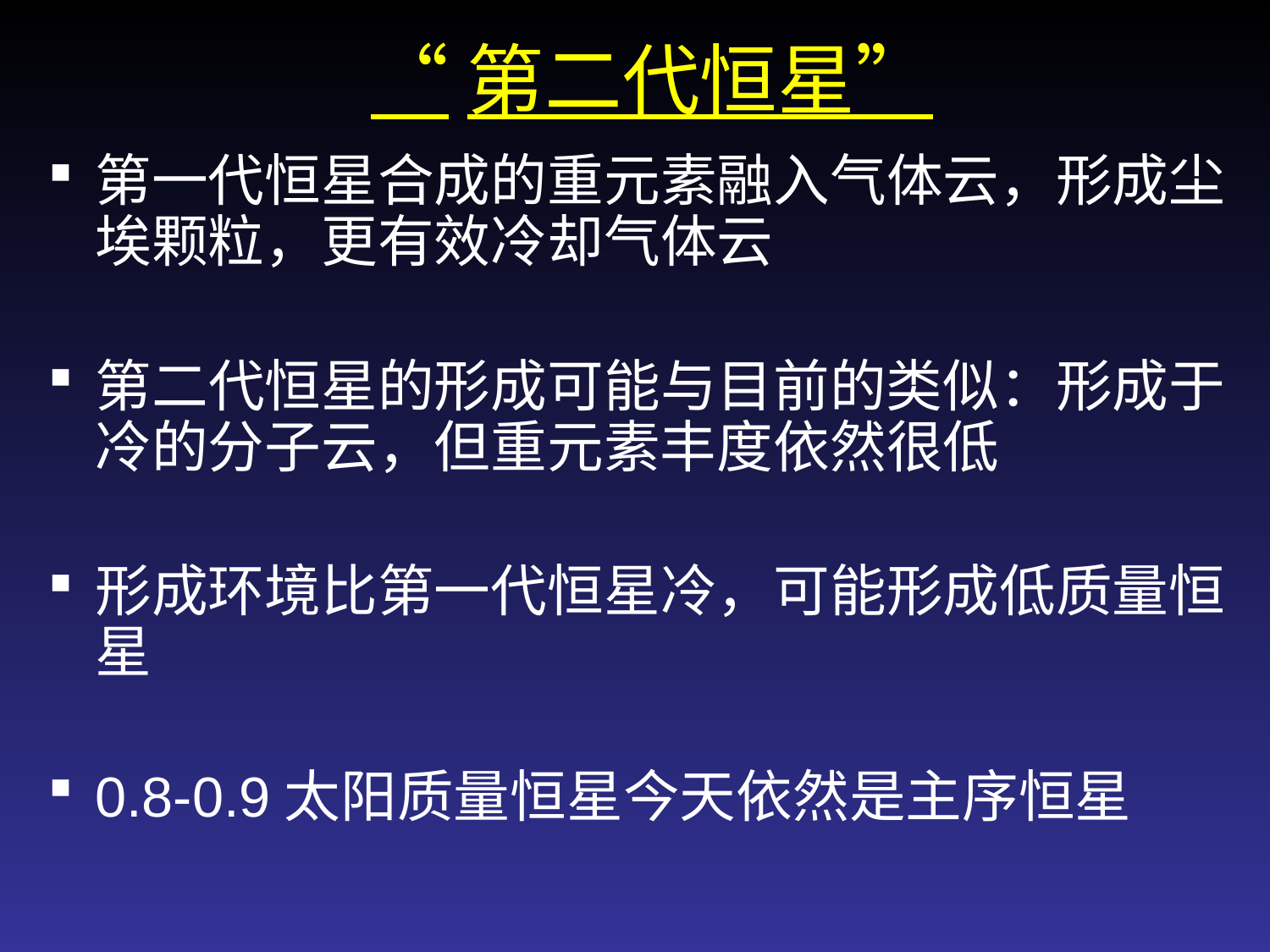

“第二代恒星”
第一代恒星合成的重元素融入气体云，形成尘埃颗粒，更有效冷却气体云

第二代恒星的形成可能与目前的类似：形成于冷的分子云，但重元素丰度依然很低

形成环境比第一代恒星冷，可能形成低质量恒星

0.8-0.9太阳质量恒星今天依然是主序恒星